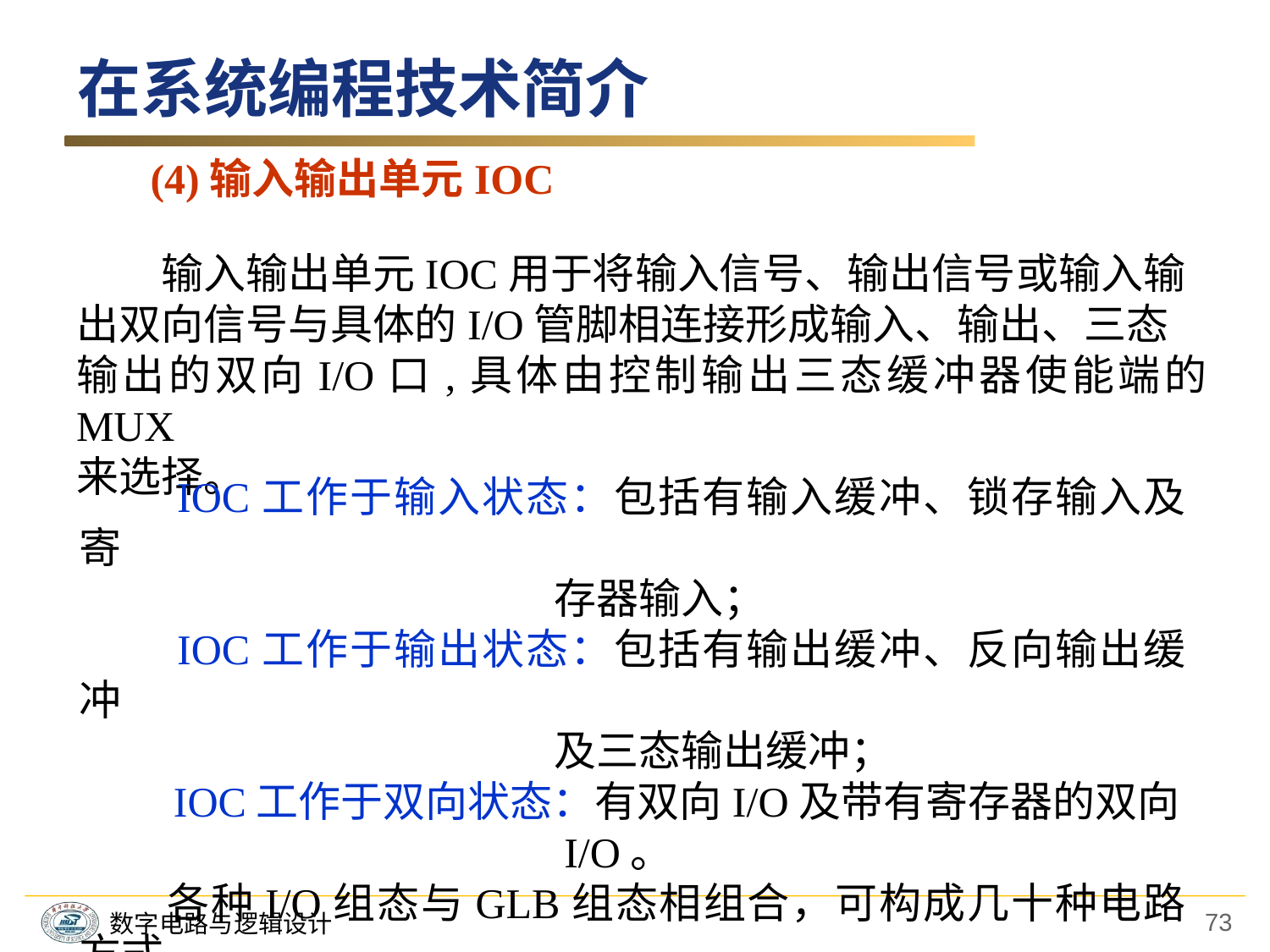

在系统编程技术简介
(4)输入输出单元IOC
　　输入输出单元IOC用于将输入信号、输出信号或输入输
出双向信号与具体的I/O管脚相连接形成输入、输出、三态
输出的双向I/O口,具体由控制输出三态缓冲器使能端的MUX
来选择。
　　IOC工作于输入状态：包括有输入缓冲、锁存输入及寄
　　　　　　　　　　　 存器输入；
　　IOC工作于输出状态：包括有输出缓冲、反向输出缓冲
　　　　　　　　　　　 及三态输出缓冲；
　　IOC工作于双向状态：有双向I/O及带有寄存器的双向
　　　　　　　　　　　 I/O。
　　各种I/O组态与GLB组态相组合，可构成几十种电路方式。
73
数字电路与逻辑设计